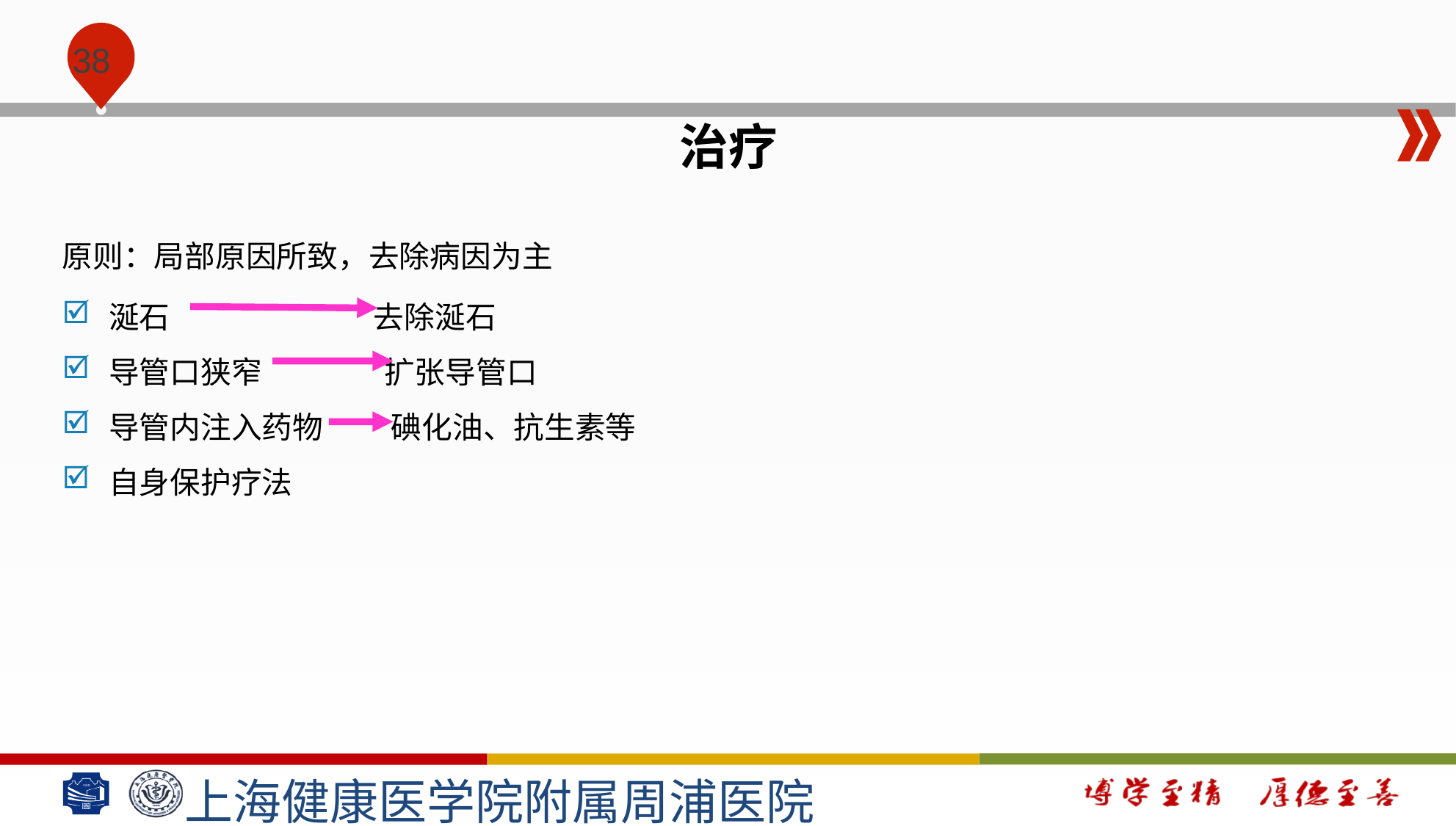

#

治疗
原则：局部原因所致，去除病因为主
涎石                              去除涎石
导管口狭窄                  扩张导管口
导管内注入药物          碘化油、抗生素等
自身保护疗法